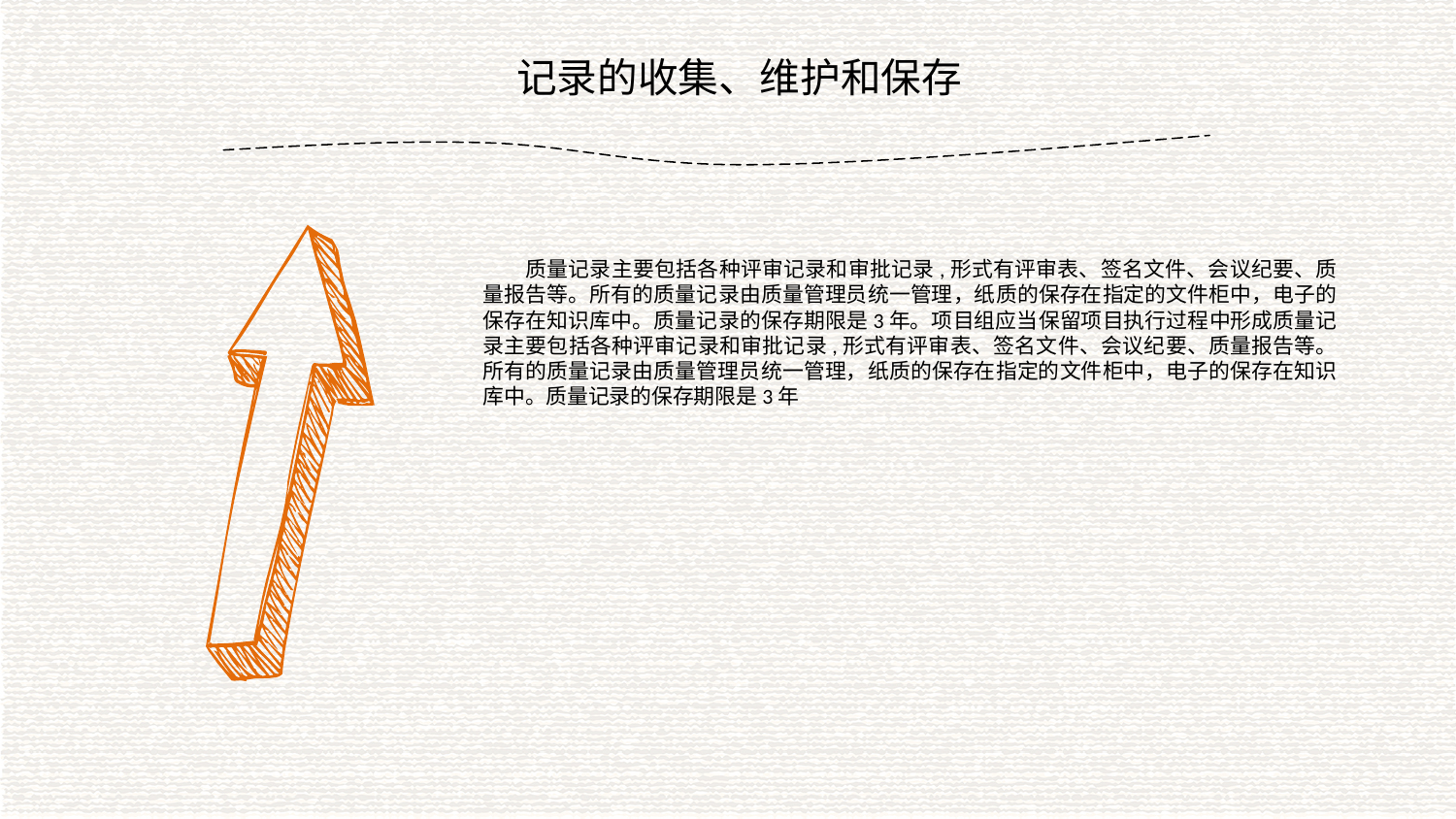

记录的收集、维护和保存

质量记录主要包括各种评审记录和审批记录,形式有评审表、签名文件、会议纪要、质量报告等。所有的质量记录由质量管理员统一管理，纸质的保存在指定的文件柜中，电子的保存在知识库中。质量记录的保存期限是3年。项目组应当保留项目执行过程中形成质量记录主要包括各种评审记录和审批记录,形式有评审表、签名文件、会议纪要、质量报告等。所有的质量记录由质量管理员统一管理，纸质的保存在指定的文件柜中，电子的保存在知识库中。质量记录的保存期限是3年